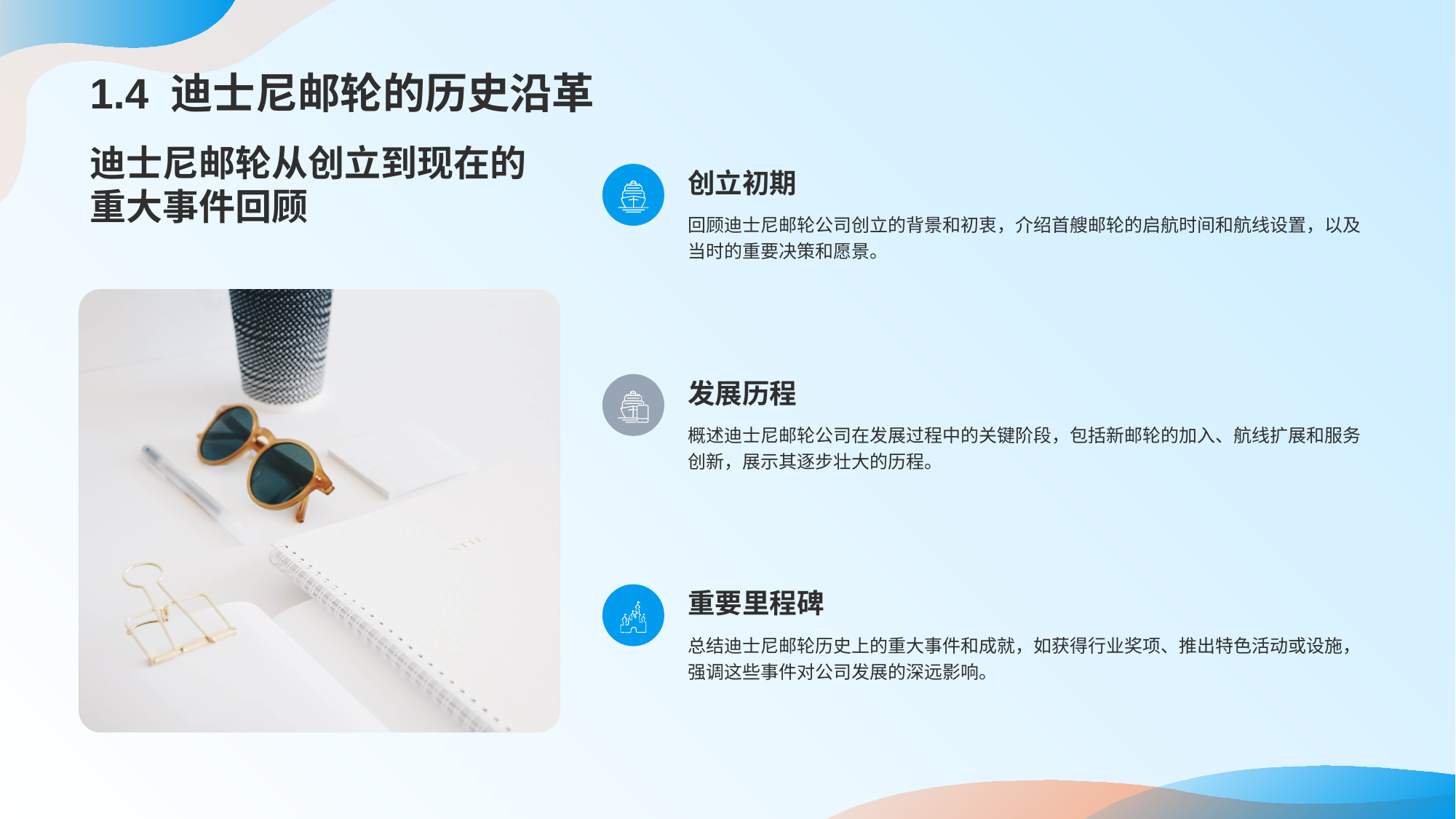

# 1.4 迪士尼邮轮的历史沿革
迪士尼邮轮从创立到现在的重大事件回顾
创立初期

回顾迪士尼邮轮公司创立的背景和初衷，介绍首艘邮轮的启航时间和航线设置，以及当时的重要决策和愿景。

发展历程

概述迪士尼邮轮公司在发展过程中的关键阶段，包括新邮轮的加入、航线扩展和服务创新，展示其逐步壮大的历程。
重要里程碑

总结迪士尼邮轮历史上的重大事件和成就，如获得行业奖项、推出特色活动或设施，强调这些事件对公司发展的深远影响。